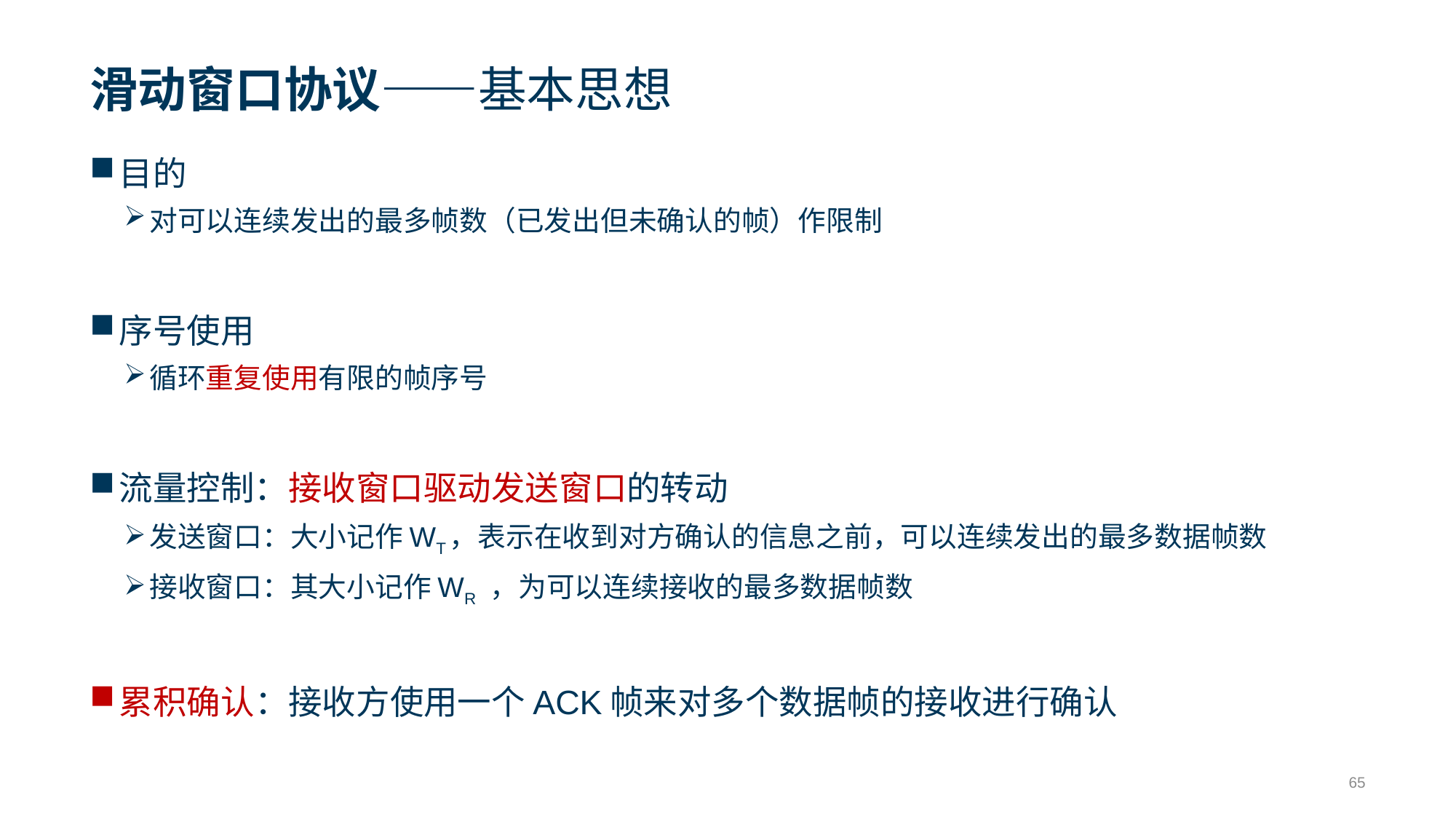

# 滑动窗口协议——基本思想
目的
对可以连续发出的最多帧数（已发出但未确认的帧）作限制

序号使用
循环重复使用有限的帧序号

流量控制：接收窗口驱动发送窗口的转动
发送窗口：大小记作WT，表示在收到对方确认的信息之前，可以连续发出的最多数据帧数
接收窗口：其大小记作WR ，为可以连续接收的最多数据帧数

累积确认：接收方使用一个ACK帧来对多个数据帧的接收进行确认

65